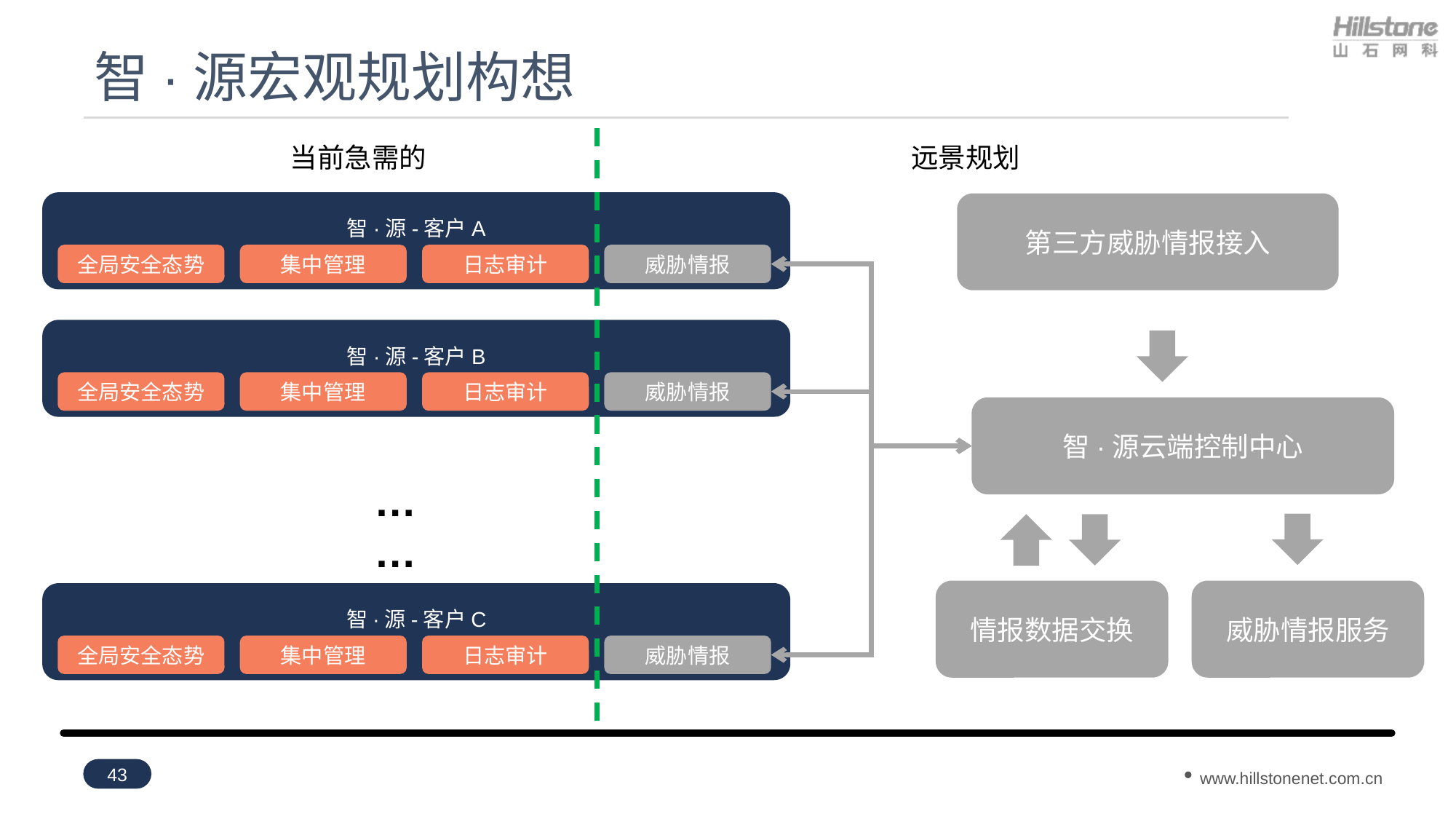

# 智·源宏观规划构想
当前急需的
远景规划
智·源-客户A

第三方威胁情报接入
全局安全态势
集中管理
日志审计
威胁情报
智·源-客户B

全局安全态势
集中管理
日志审计
威胁情报
智·源云端控制中心
……

情报数据交换
威胁情报服务
智·源-客户C

全局安全态势
集中管理
日志审计
威胁情报
43